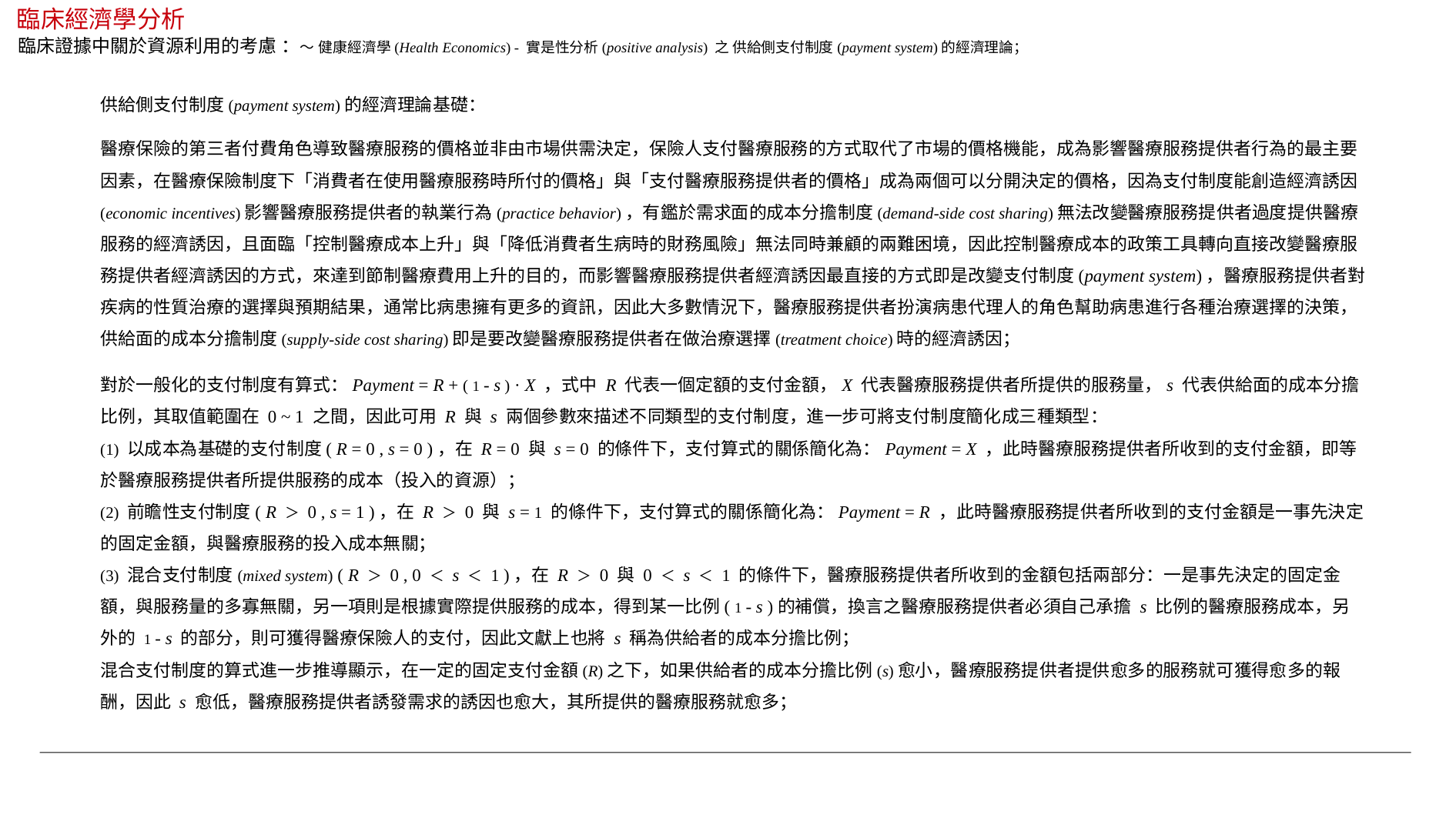

臨床經濟學分析
臨床證據中關於資源利用的考慮 ：～ 健康經濟學(Health Economics) - 實是性分析(positive analysis) 之 供給側支付制度(payment system)的經濟理論；
供給側支付制度(payment system)的經濟理論基礎：
醫療保險的第三者付費角色導致醫療服務的價格並非由市場供需決定，保險人支付醫療服務的方式取代了市場的價格機能，成為影響醫療服務提供者行為的最主要因素，在醫療保險制度下「消費者在使用醫療服務時所付的價格」與「支付醫療服務提供者的價格」成為兩個可以分開決定的價格，因為支付制度能創造經濟誘因(economic incentives)影響醫療服務提供者的執業行為(practice behavior)，有鑑於需求面的成本分擔制度(demand-side cost sharing)無法改變醫療服務提供者過度提供醫療服務的經濟誘因，且面臨「控制醫療成本上升」與「降低消費者生病時的財務風險」無法同時兼顧的兩難困境，因此控制醫療成本的政策工具轉向直接改變醫療服務提供者經濟誘因的方式，來達到節制醫療費用上升的目的，而影響醫療服務提供者經濟誘因最直接的方式即是改變支付制度(payment system)，醫療服務提供者對疾病的性質治療的選擇與預期結果，通常比病患擁有更多的資訊，因此大多數情況下，醫療服務提供者扮演病患代理人的角色幫助病患進行各種治療選擇的決策，供給面的成本分擔制度(supply-side cost sharing)即是要改變醫療服務提供者在做治療選擇(treatment choice)時的經濟誘因；
對於一般化的支付制度有算式：Payment = R + ( 1 - s ) · X ，式中 R 代表一個定額的支付金額，X 代表醫療服務提供者所提供的服務量，s 代表供給面的成本分擔比例，其取值範圍在 0 ~ 1 之間，因此可用 R 與 s 兩個參數來描述不同類型的支付制度，進一步可將支付制度簡化成三種類型：
(1) 以成本為基礎的支付制度( R = 0 , s = 0 )，在 R = 0 與 s = 0 的條件下，支付算式的關係簡化為：Payment = X ，此時醫療服務提供者所收到的支付金額，即等於醫療服務提供者所提供服務的成本（投入的資源）；
(2) 前瞻性支付制度( R ＞ 0 , s = 1 )，在 R ＞ 0 與 s = 1 的條件下，支付算式的關係簡化為：Payment = R ，此時醫療服務提供者所收到的支付金額是一事先決定的固定金額，與醫療服務的投入成本無關；
(3) 混合支付制度(mixed system) ( R ＞ 0 , 0 ＜ s ＜ 1 )，在 R ＞ 0 與 0 ＜ s ＜ 1 的條件下，醫療服務提供者所收到的金額包括兩部分：一是事先決定的固定金額，與服務量的多寡無關，另一項則是根據實際提供服務的成本，得到某一比例( 1 - s )的補償，換言之醫療服務提供者必須自己承擔 s 比例的醫療服務成本，另外的 1 - s 的部分，則可獲得醫療保險人的支付，因此文獻上也將 s 稱為供給者的成本分擔比例；
混合支付制度的算式進一步推導顯示，在一定的固定支付金額(R)之下，如果供給者的成本分擔比例(s)愈小，醫療服務提供者提供愈多的服務就可獲得愈多的報酬，因此 s 愈低，醫療服務提供者誘發需求的誘因也愈大，其所提供的醫療服務就愈多；